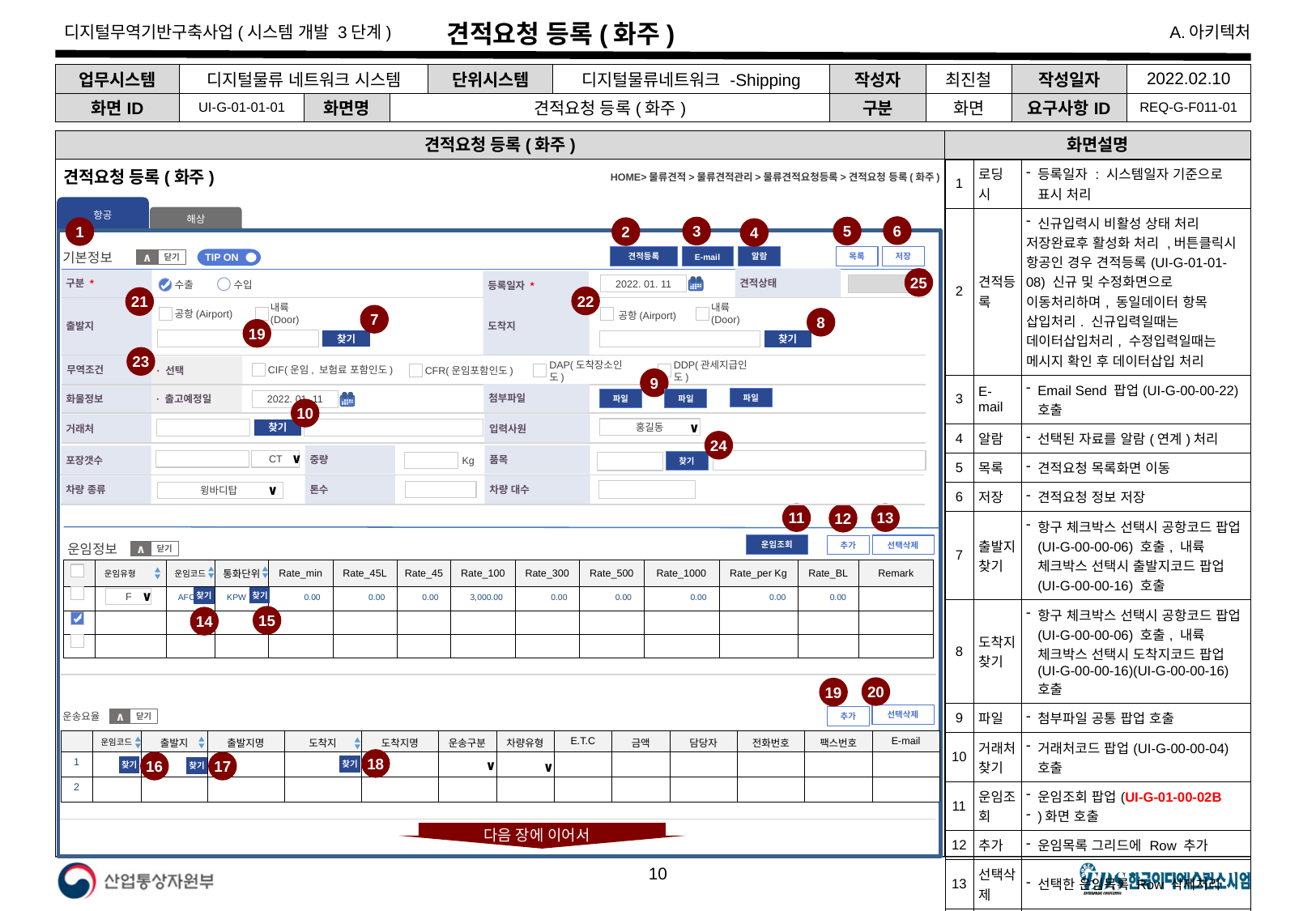

# 견적요청 등록(화주)
| 업무시스템 | 디지털물류 네트워크 시스템 |  |  | 단위시스템 | 디지털물류네트워크 -Shipping | 작성자 | 최진철 | 작성일자 | 2022.02.10 |
| --- | --- | --- | --- | --- | --- | --- | --- | --- | --- |
| 화면ID | UI-G-01-01-01 | 화면명 | 견적요청 등록(화주) |  |  | 구분 | 화면 | 요구사항ID | REQ-G-F011-01 |
견적요청 등록(화주)
화면설명

견적요청 등록(화주)
HOME>물류견적>물류견적관리>물류견적요청등록>견적요청 등록(화주)
| 1 | 로딩 시 | 등록일자 : 시스템일자 기준으로 표시 처리 |
| --- | --- | --- |
| 2 | 견적등록 | 신규입력시 비활성 상태 처리 저장완료후 활성화 처리 ,버튼클릭시 항공인 경우 견적등록(UI-G-01-01-08) 신규 및 수정화면으로 이동처리하며, 동일데이터 항목 삽입처리. 신규입력일때는 데이터삽입처리, 수정입력일때는 메시지 확인 후 데이터삽입 처리 |
| 3 | E-mail | Email Send 팝업(UI-G-00-00-22) 호출 |
| 4 | 알람 | 선택된 자료를 알람(연계)처리 |
| 5 | 목록 | 견적요청 목록화면 이동 |
| 6 | 저장 | 견적요청 정보 저장 |
| 7 | 출발지 찾기 | 항구 체크박스 선택시 공항코드 팝업(UI-G-00-00-06) 호출, 내륙 체크박스 선택시 출발지코드 팝업(UI-G-00-00-16) 호출 |
| 8 | 도착지 찾기 | 항구 체크박스 선택시 공항코드 팝업(UI-G-00-00-06) 호출, 내륙 체크박스 선택시 도착지코드 팝업(UI-G-00-00-16)(UI-G-00-00-16) 호출 |
| 9 | 파일 | 첨부파일 공통 팝업 호출 |
| 10 | 거래처 찾기 | 거래처코드 팝업(UI-G-00-00-04) 호출 |
| 11 | 운임조회 | 운임조회 팝업(UI-G-01-00-02B )화면 호출 |
| 12 | 추가 | 운임목록 그리드에 Row 추가 |
| 13 | 선택삭제 | 선택한 운임목록 Row 삭제처리 |
| 14 | 운임코드찾기 | 운임코드 팝업(UI-G-00-00-13) 호출 |

항공
해상
6
3
5
1
2
4

저장
견적등록
목록
기본정보
알람
E-mail
TIP ON

닫기
∧
25
견적상태
구분 *
등록일자 *

2022. 01. 11

수입

수출
22
21
도착지
출발지
7

내륙(Door)

내륙(Door)
공항(Airport)
8
공항(Airport)
19

찾기
찾기
23
무역조건
· 선택

CIF(운임, 보험료 포함인도)

CFR(운임포함인도)

DAP(도착장소인도)

DDP(관세지급인도)
9
첨부파일
· 출고예정일
화물정보
파일
파일
파일
2022. 01. 11

10
거래처
입력사원
홍길동
∨

찾기
24
중량
품목
포장갯수

CT

찾기
Kg

∨
톤수
차량 대수
차량 종류

윙바디탑
∨
13
11
12
운임조회
선택삭제
추가
운임정보
닫기
∧
|  | 운임유형 | 운임코드 | 통화단위 | Rate\_min | Rate\_45L | Rate\_45 | Rate\_100 | Rate\_300 | Rate\_500 | Rate\_1000 | Rate\_per Kg | Rate\_BL | Remark |
| --- | --- | --- | --- | --- | --- | --- | --- | --- | --- | --- | --- | --- | --- |
| 1 |  | AFC | KPW | 0.00 | 0.00 | 0.00 | 3,000.00 | 0.00 | 0.00 | 0.00 | 0.00 | 0.00 |  |
|  |  |  |  |  |  |  |  |  |  |  |  |  |  |
|  |  |  |  |  |  |  |  |  |  |  |  |  |  |

찾기
찾기
F
∨
15
14

20
19
선택삭제
운송요율
추가
닫기
∧
|  | 운임코드 | 출발지 | 출발지명 | 도착지 | 도착지명 | 운송구분 | 차량유형 | E.T.C | 금액 | 담당자 | 전화번호 | 팩스번호 | E-mail |
| --- | --- | --- | --- | --- | --- | --- | --- | --- | --- | --- | --- | --- | --- |
| 1 |  |  |  |  |  |  |  |  |  |  |  |  |  |
| 2 |  |  |  |  |  |  |  |  |  |  |  |  |  |

18
16
17
찾기
찾기
찾기
∨
∨
다음 장에 이어서